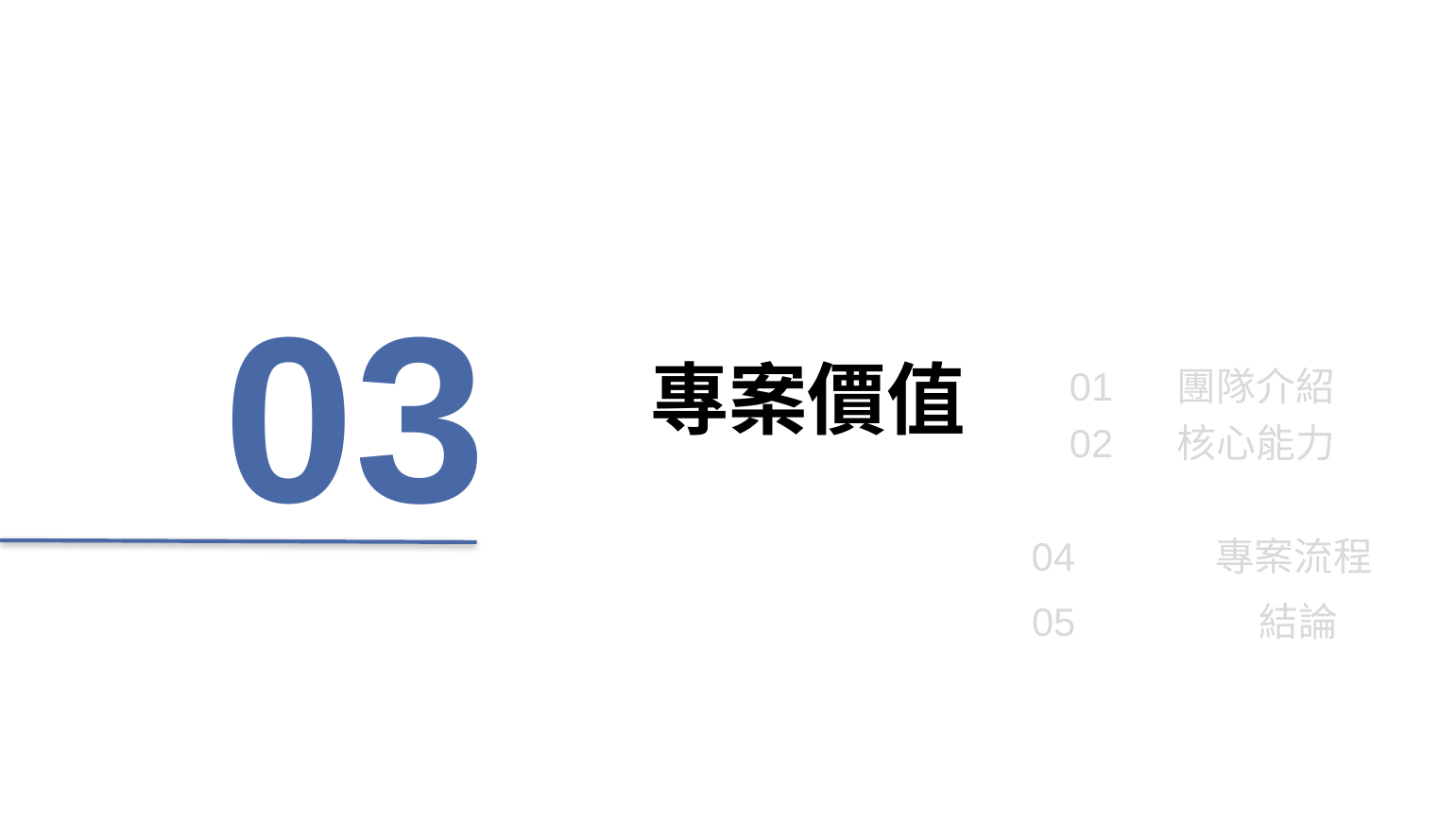

03
專案價值
01     團隊介紹
02     核心能力
04	   專案流程
05	       結論